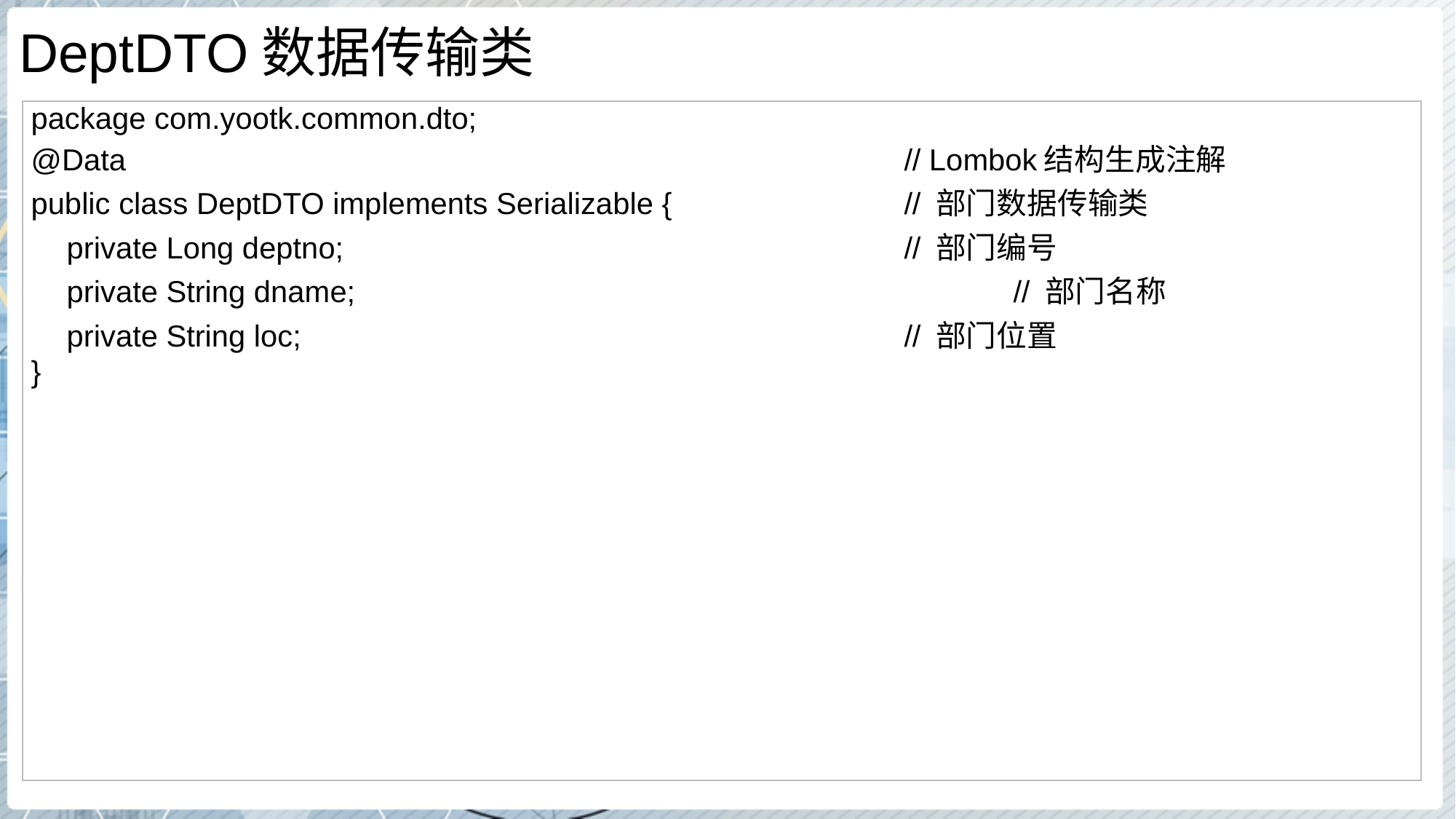

# DeptDTO数据传输类
| package com.yootk.common.dto; @Data // Lombok结构生成注解 public class DeptDTO implements Serializable { // 部门数据传输类 private Long deptno; // 部门编号 private String dname; // 部门名称 private String loc; // 部门位置 } |
| --- |